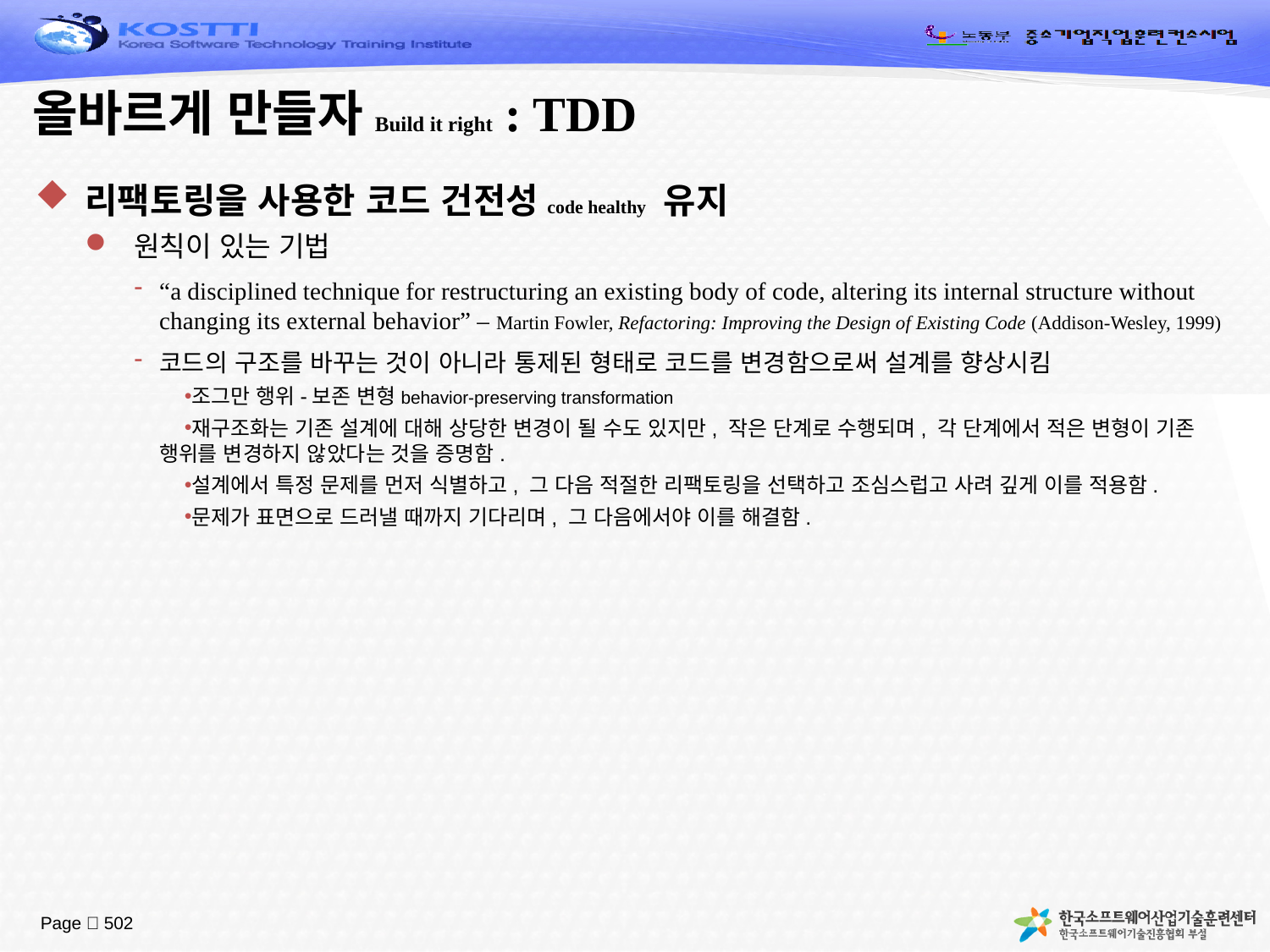

# 올바르게 만들자Build it right : TDD
리팩토링을 사용한 코드 건전성code healthy 유지
원칙이 있는 기법
“a disciplined technique for restructuring an existing body of code, altering its internal structure without changing its external behavior” – Martin Fowler, Refactoring: Improving the Design of Existing Code (Addison-Wesley, 1999)
코드의 구조를 바꾸는 것이 아니라 통제된 형태로 코드를 변경함으로써 설계를 향상시킴
조그만 행위-보존 변형behavior-preserving transformation
재구조화는 기존 설계에 대해 상당한 변경이 될 수도 있지만, 작은 단계로 수행되며, 각 단계에서 적은 변형이 기존 행위를 변경하지 않았다는 것을 증명함.
설계에서 특정 문제를 먼저 식별하고, 그 다음 적절한 리팩토링을 선택하고 조심스럽고 사려 깊게 이를 적용함.
문제가 표면으로 드러낼 때까지 기다리며, 그 다음에서야 이를 해결함.